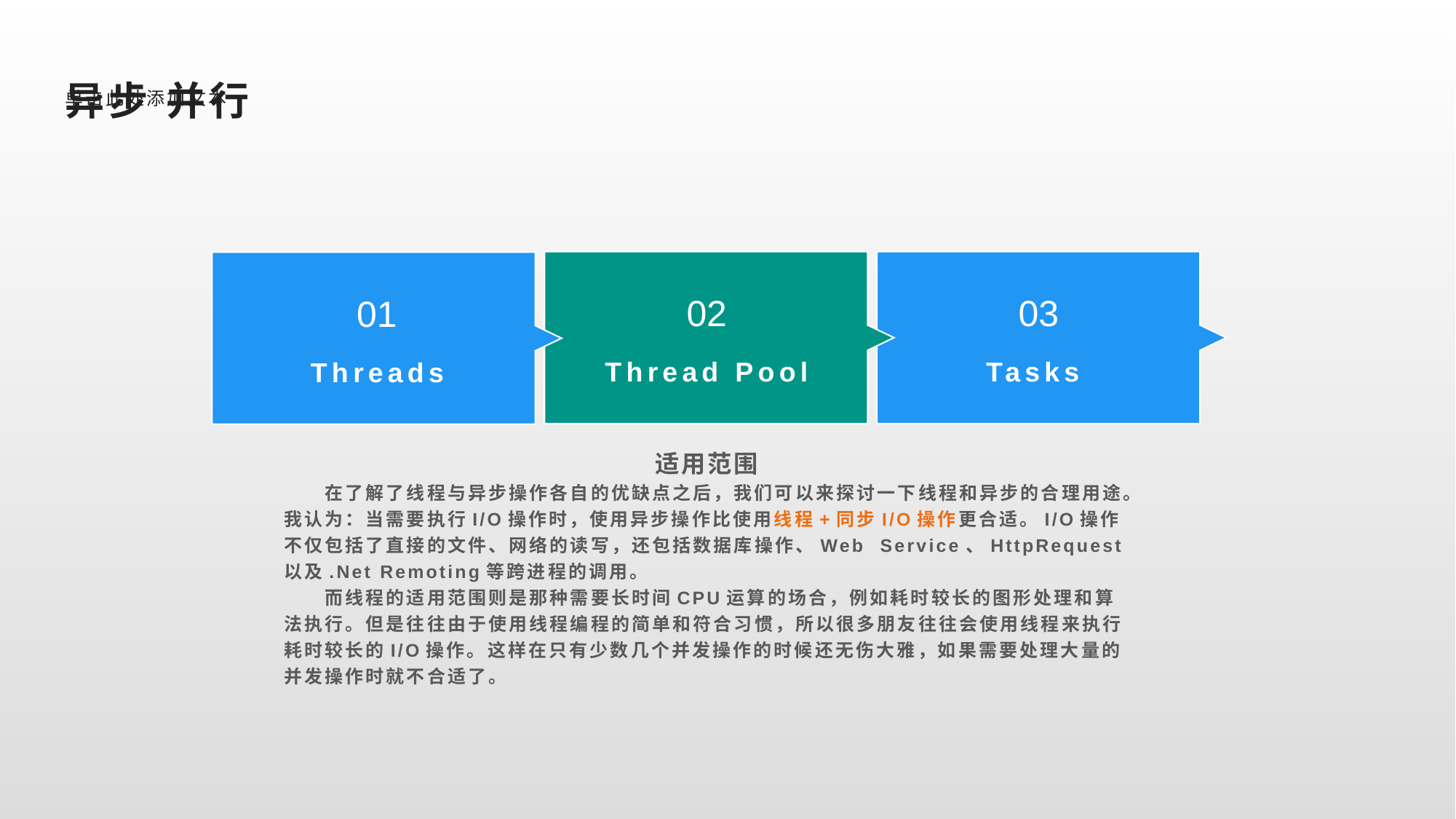

异步 并行
单击此处添加文本

02
03
01
Thread Pool
Tasks
Threads
适用范围
　　在了解了线程与异步操作各自的优缺点之后，我们可以来探讨一下线程和异步的合理用途。我认为：当需要执行I/O操作时，使用异步操作比使用线程+同步I/O操作更合适。I/O操作不仅包括了直接的文件、网络的读写，还包括数据库操作、Web  Service、HttpRequest以及.Net Remoting等跨进程的调用。
　　而线程的适用范围则是那种需要长时间CPU运算的场合，例如耗时较长的图形处理和算法执行。但是往往由于使用线程编程的简单和符合习惯，所以很多朋友往往会使用线程来执行耗时较长的I/O操作。这样在只有少数几个并发操作的时候还无伤大雅，如果需要处理大量的并发操作时就不合适了。